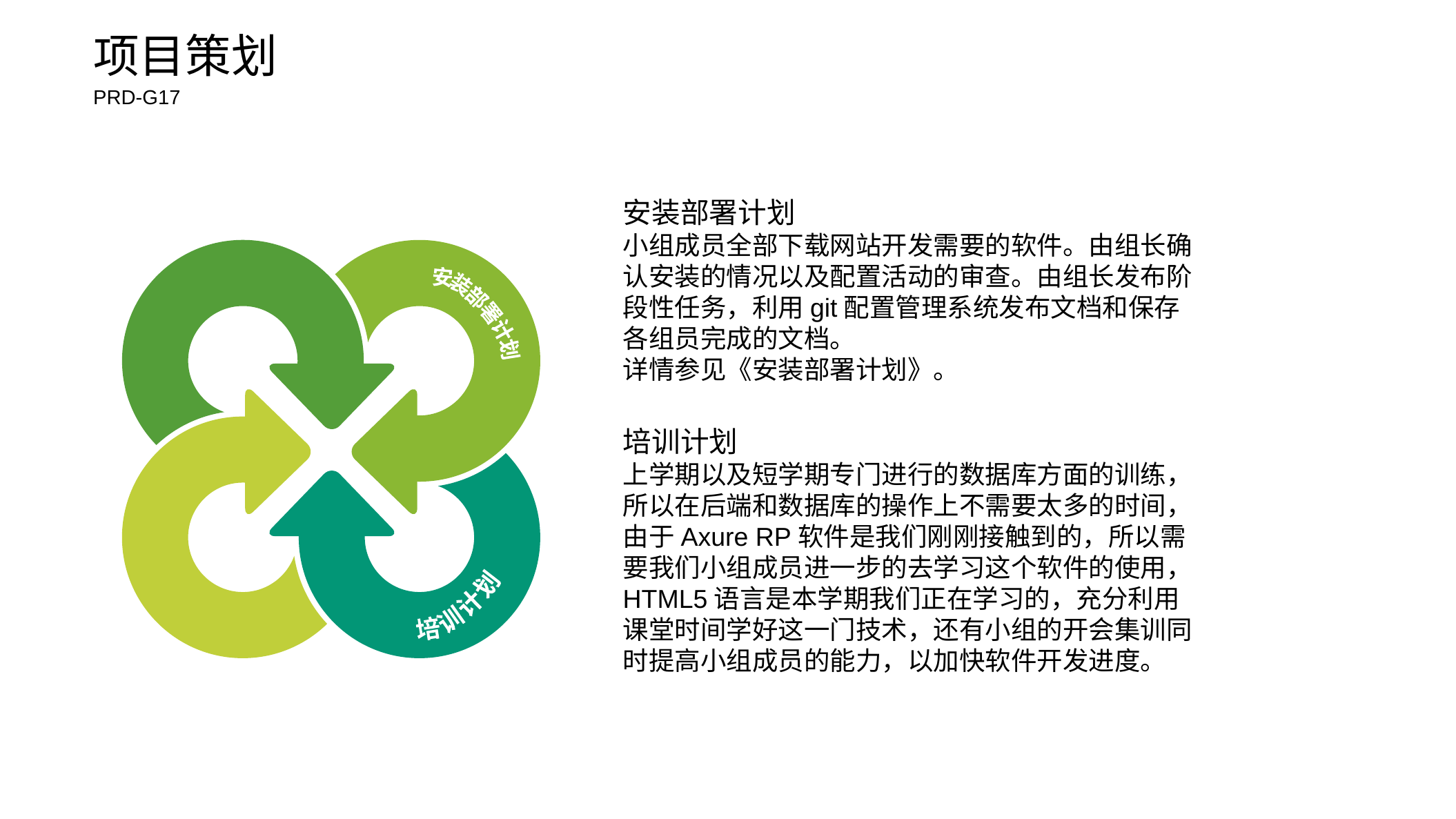

项目策划
PRD-G17
安装部署计划
小组成员全部下载网站开发需要的软件。由组长确认安装的情况以及配置活动的审查。由组长发布阶段性任务，利用git配置管理系统发布文档和保存各组员完成的文档。
详情参见《安装部署计划》。

安装部署计划

培训计划
培训计划
上学期以及短学期专门进行的数据库方面的训练，所以在后端和数据库的操作上不需要太多的时间，由于Axure RP软件是我们刚刚接触到的，所以需要我们小组成员进一步的去学习这个软件的使用，HTML5语言是本学期我们正在学习的，充分利用课堂时间学好这一门技术，还有小组的开会集训同时提高小组成员的能力，以加快软件开发进度。